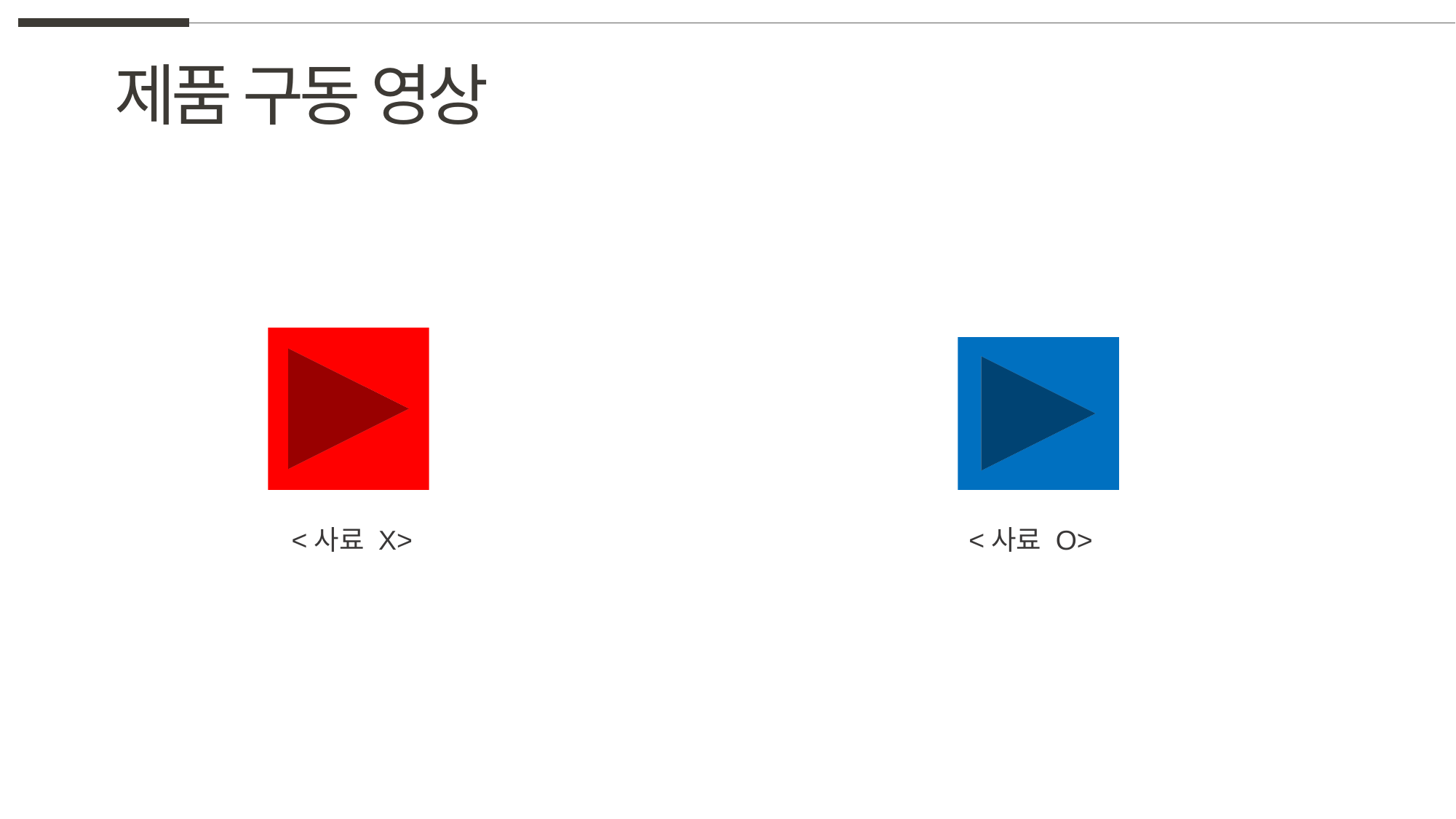

제품 구동 영상

<사료 X>
<사료 O>